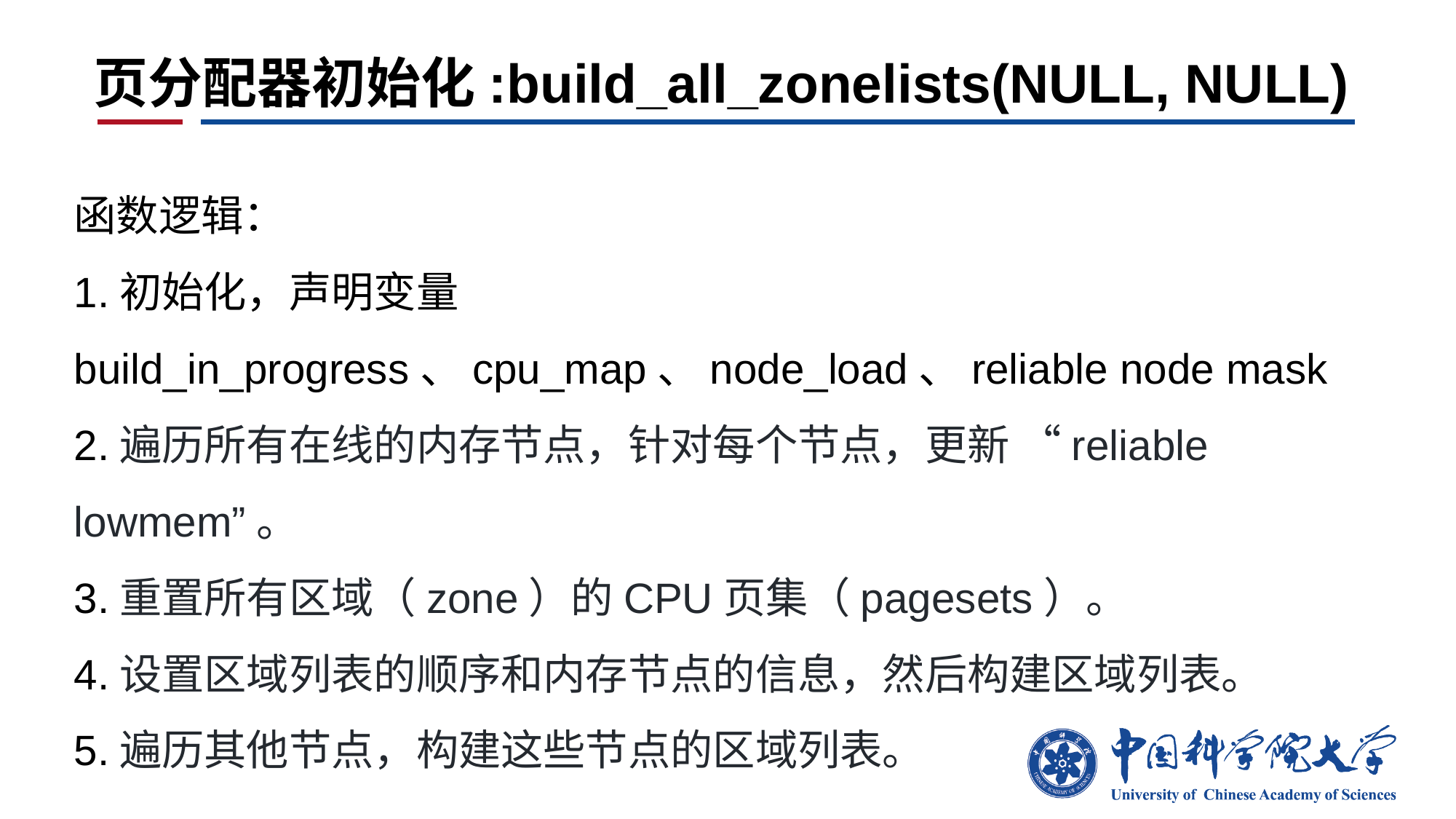

# 页分配器初始化:build_all_zonelists(NULL, NULL)
函数逻辑：
1.初始化，声明变量 build_in_progress、cpu_map、node_load、reliable node mask
2.遍历所有在线的内存节点，针对每个节点，更新 “reliable lowmem”。
3.重置所有区域（zone）的CPU页集（pagesets）。
4.设置区域列表的顺序和内存节点的信息，然后构建区域列表。
5.遍历其他节点，构建这些节点的区域列表。